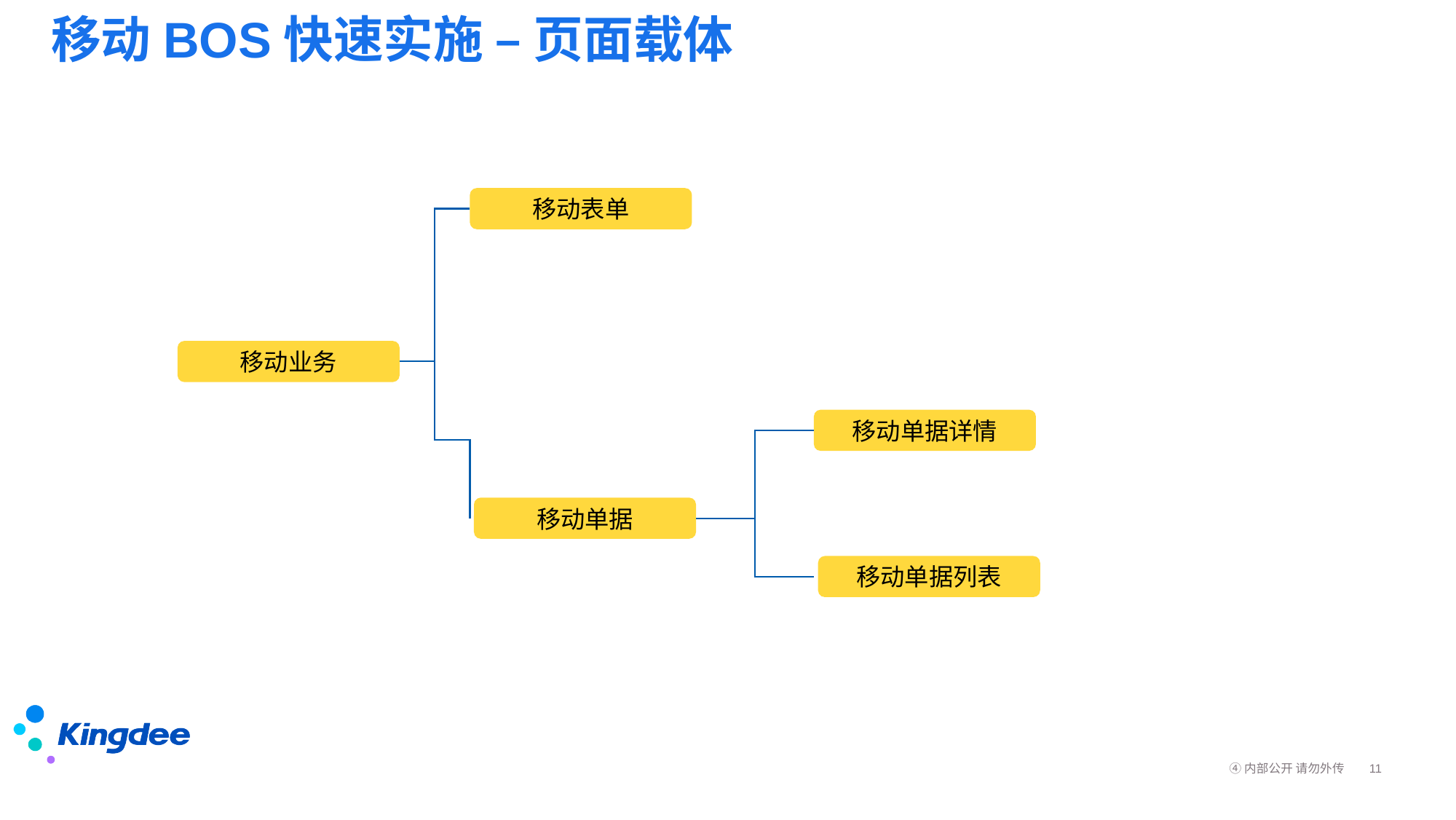

# 移动BOS快速实施 – 页面载体

移动表单
移动业务
移动单据详情
移动单据
移动单据列表